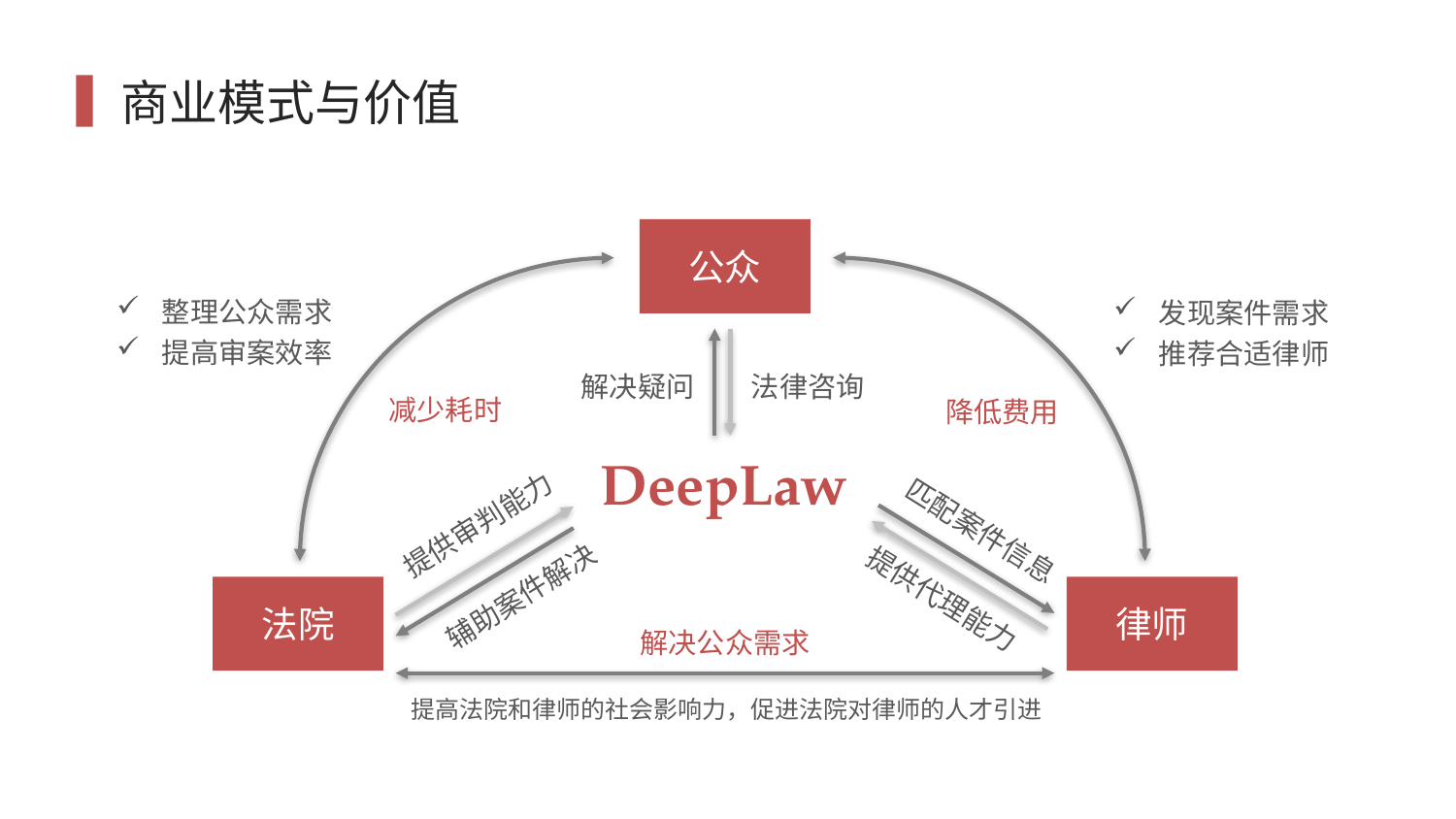

# 商业模式与价值

公众

整理公众需求
提高审案效率
发现案件需求
推荐合适律师
解决疑问
法律咨询
减少耗时
降低费用
DeepLaw
提供审判能力
匹配案件信息
辅助案件解决
提供代理能力
法院
律师
解决公众需求
提高法院和律师的社会影响力，促进法院对律师的人才引进